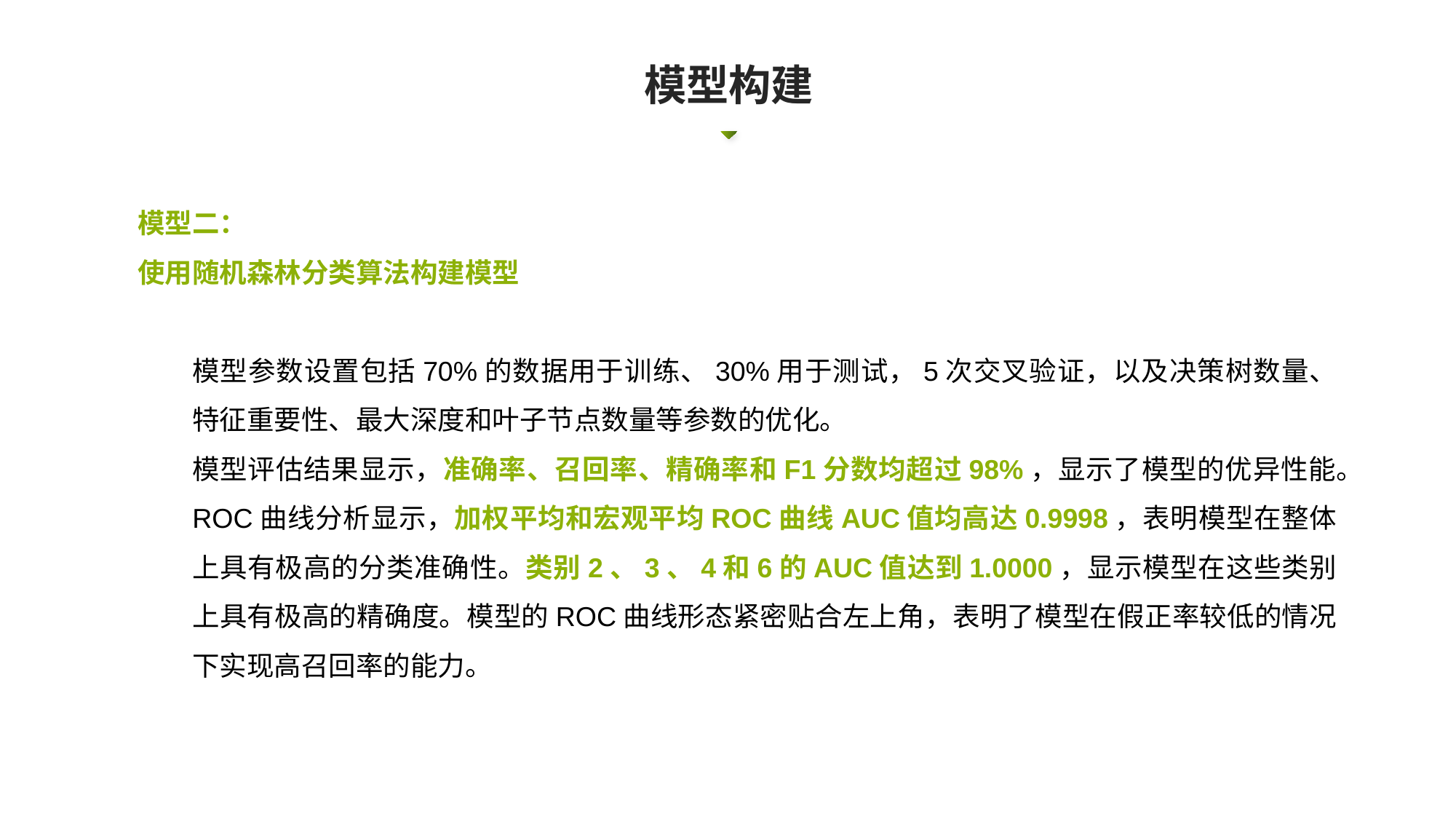

模型构建

模型二：
使用随机森林分类算法构建模型

模型参数设置包括70%的数据用于训练、30%用于测试，5次交叉验证，以及决策树数量、特征重要性、最大深度和叶子节点数量等参数的优化。
模型评估结果显示，准确率、召回率、精确率和F1分数均超过98%，显示了模型的优异性能。ROC曲线分析显示，加权平均和宏观平均ROC曲线AUC值均高达0.9998，表明模型在整体上具有极高的分类准确性。类别2、3、4和6的AUC值达到1.0000，显示模型在这些类别上具有极高的精确度。模型的ROC曲线形态紧密贴合左上角，表明了模型在假正率较低的情况下实现高召回率的能力。